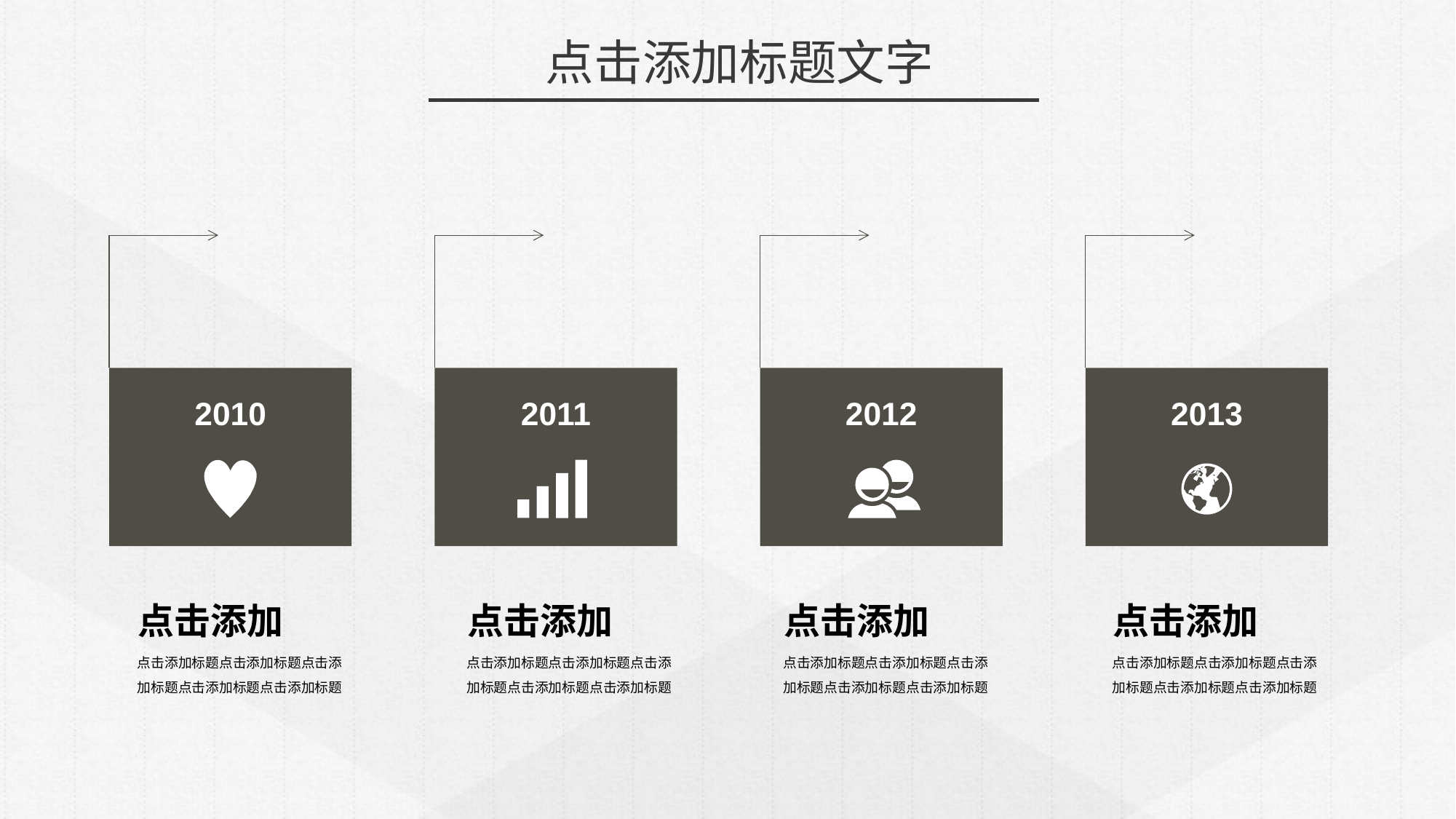

点击添加标题文字

2010
2011
2012
2013

点击添加
点击添加标题点击添加标题点击添加标题点击添加标题点击添加标题
点击添加
点击添加标题点击添加标题点击添加标题点击添加标题点击添加标题
点击添加
点击添加标题点击添加标题点击添加标题点击添加标题点击添加标题
点击添加
点击添加标题点击添加标题点击添加标题点击添加标题点击添加标题